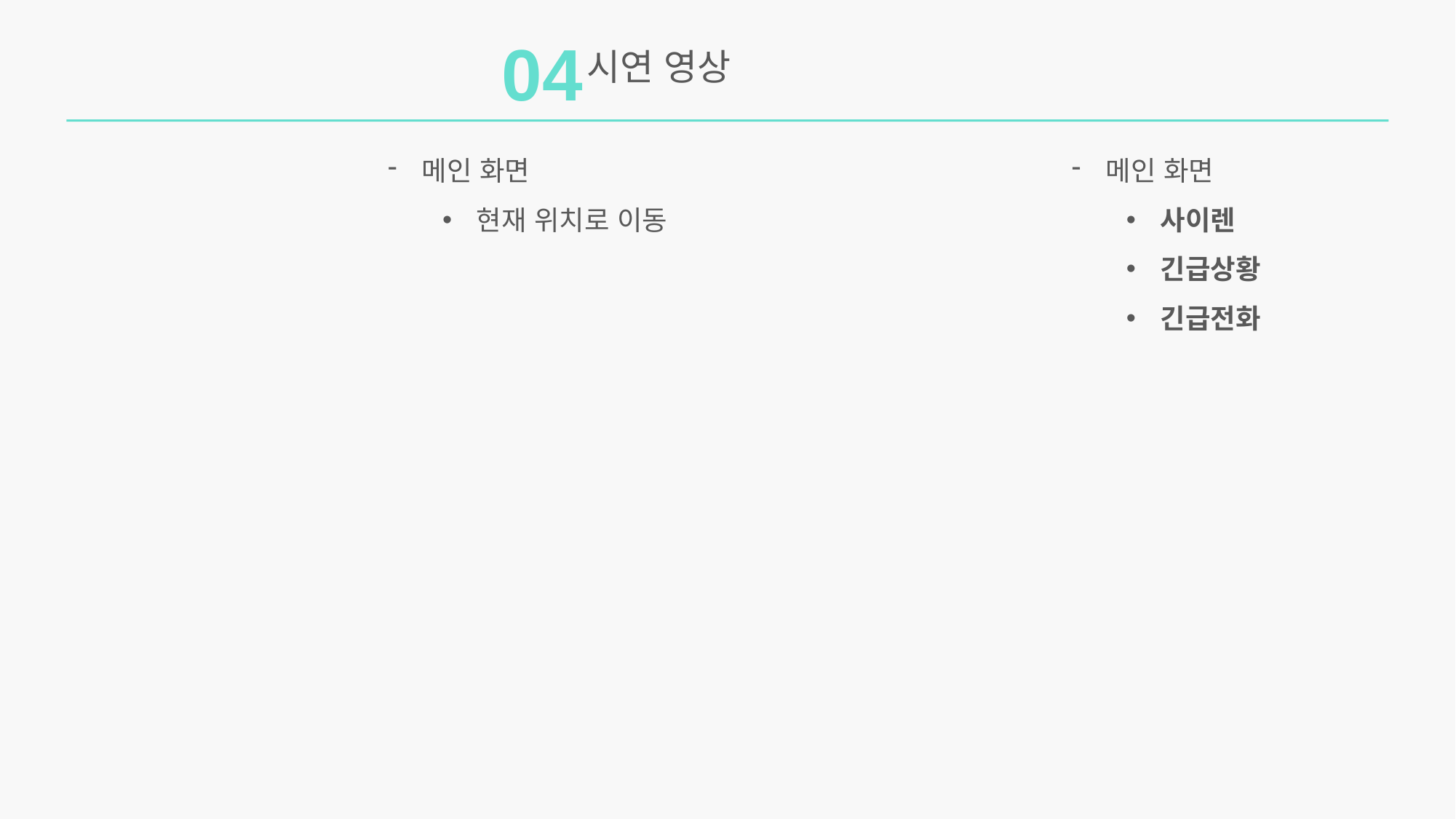

04
시연 영상

메인 화면
현재 위치로 이동
메인 화면
사이렌
긴급상황
긴급전화